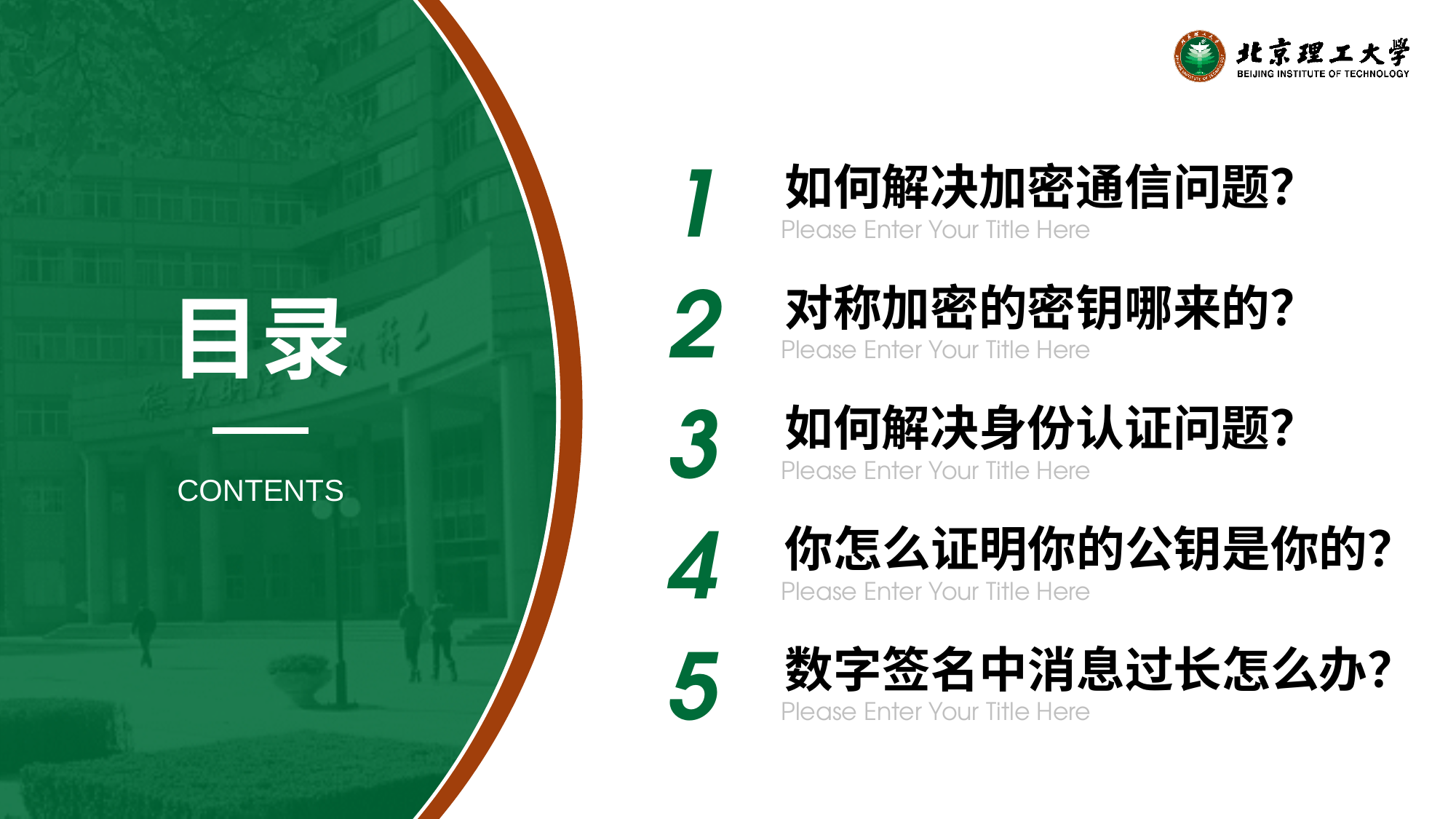

1
如何解决加密通信问题？
Please Enter Your Title Here
2
对称加密的密钥哪来的？
Please Enter Your Title Here
目录
3
如何解决身份认证问题？
Please Enter Your Title Here
CONTENTS
4
你怎么证明你的公钥是你的？
Please Enter Your Title Here
5
数字签名中消息过长怎么办？
Please Enter Your Title Here